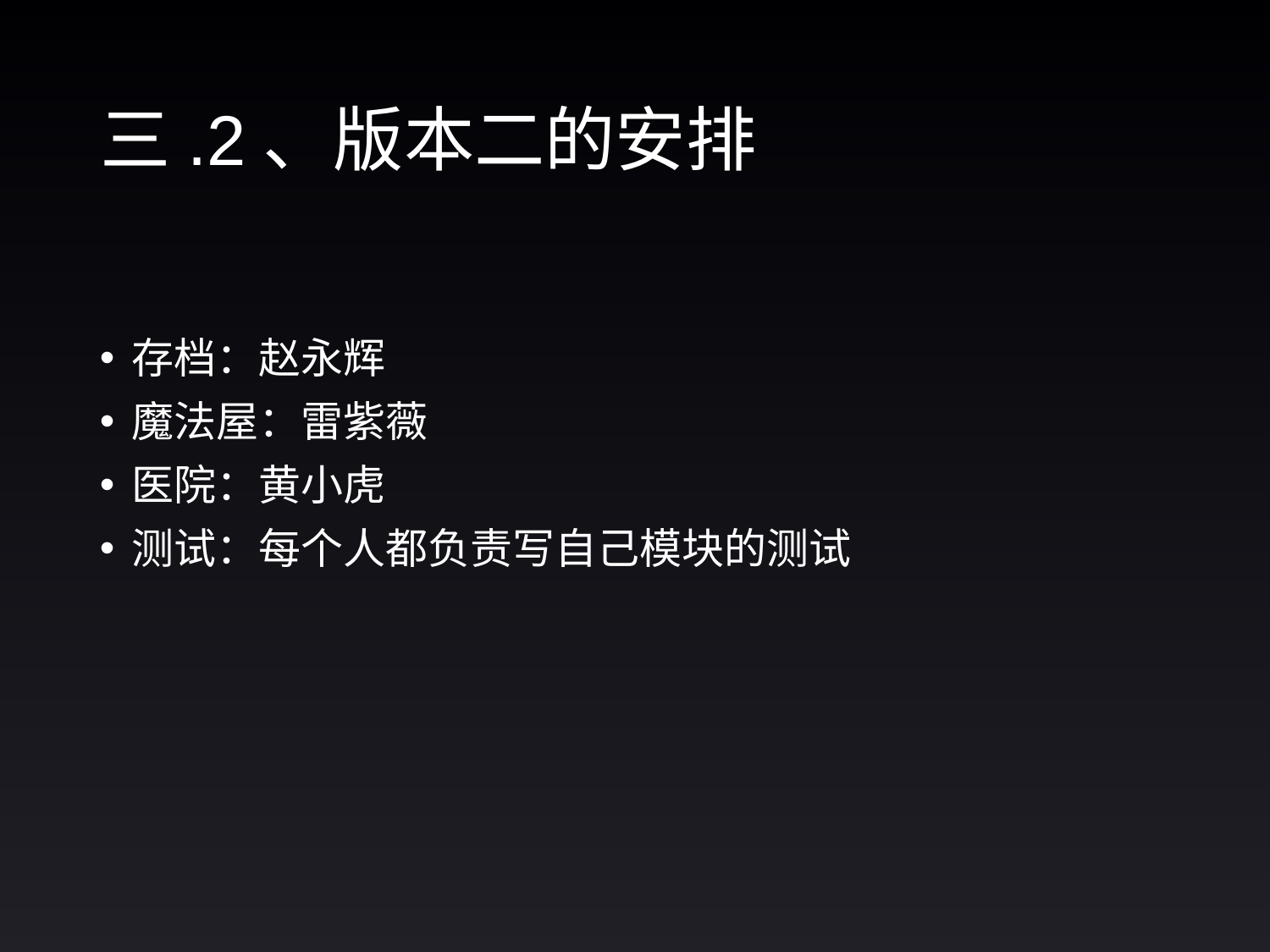

# 三.2、版本二的安排
存档：赵永辉
魔法屋：雷紫薇
医院：黄小虎
测试：每个人都负责写自己模块的测试